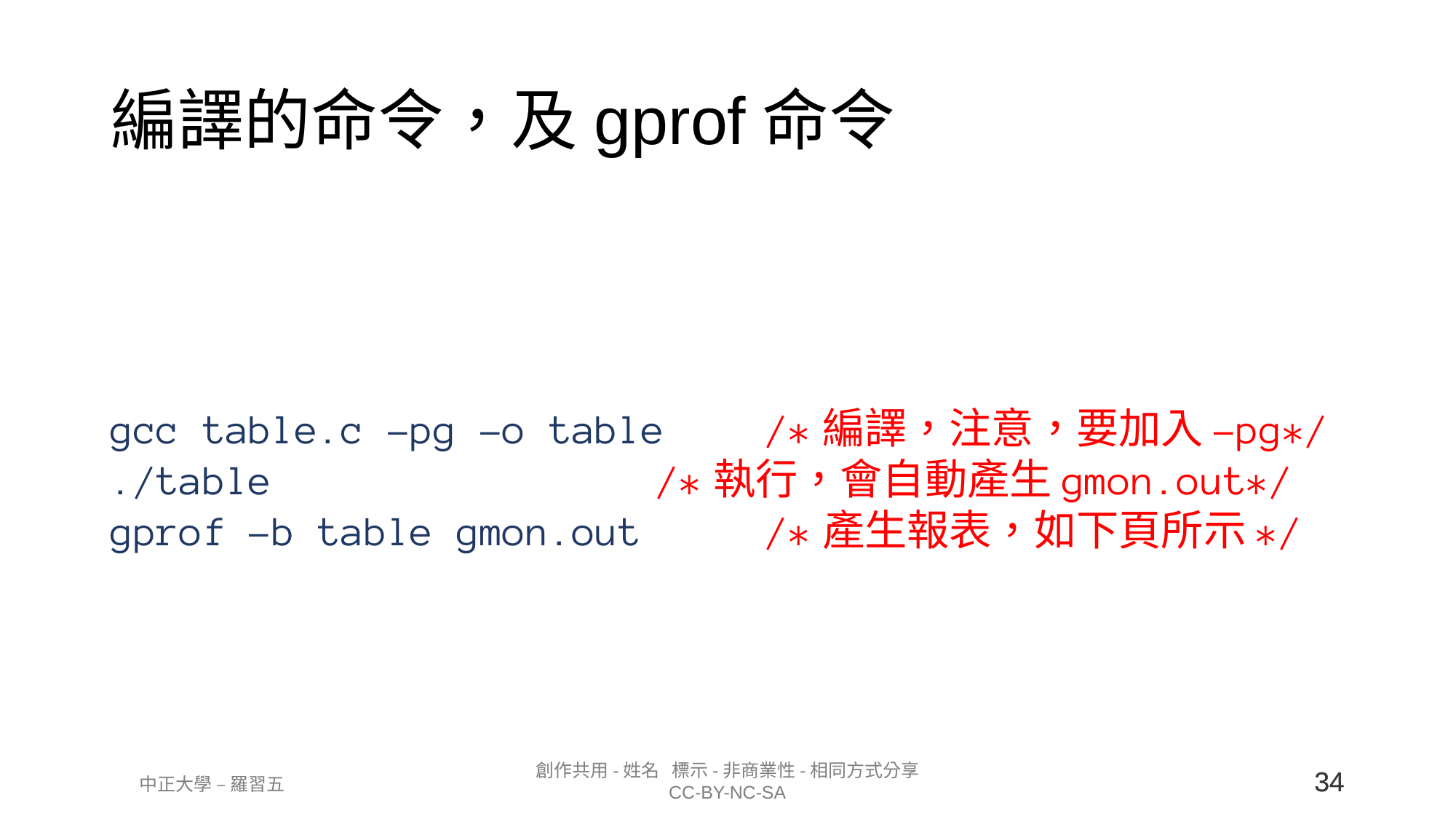

# 編譯的命令，及gprof命令
gcc table.c -pg -o table	/*編譯，注意，要加入-pg*/
./table				/*執行，會自動產生gmon.out*/
gprof -b table gmon.out 	/*產生報表，如下頁所示*/